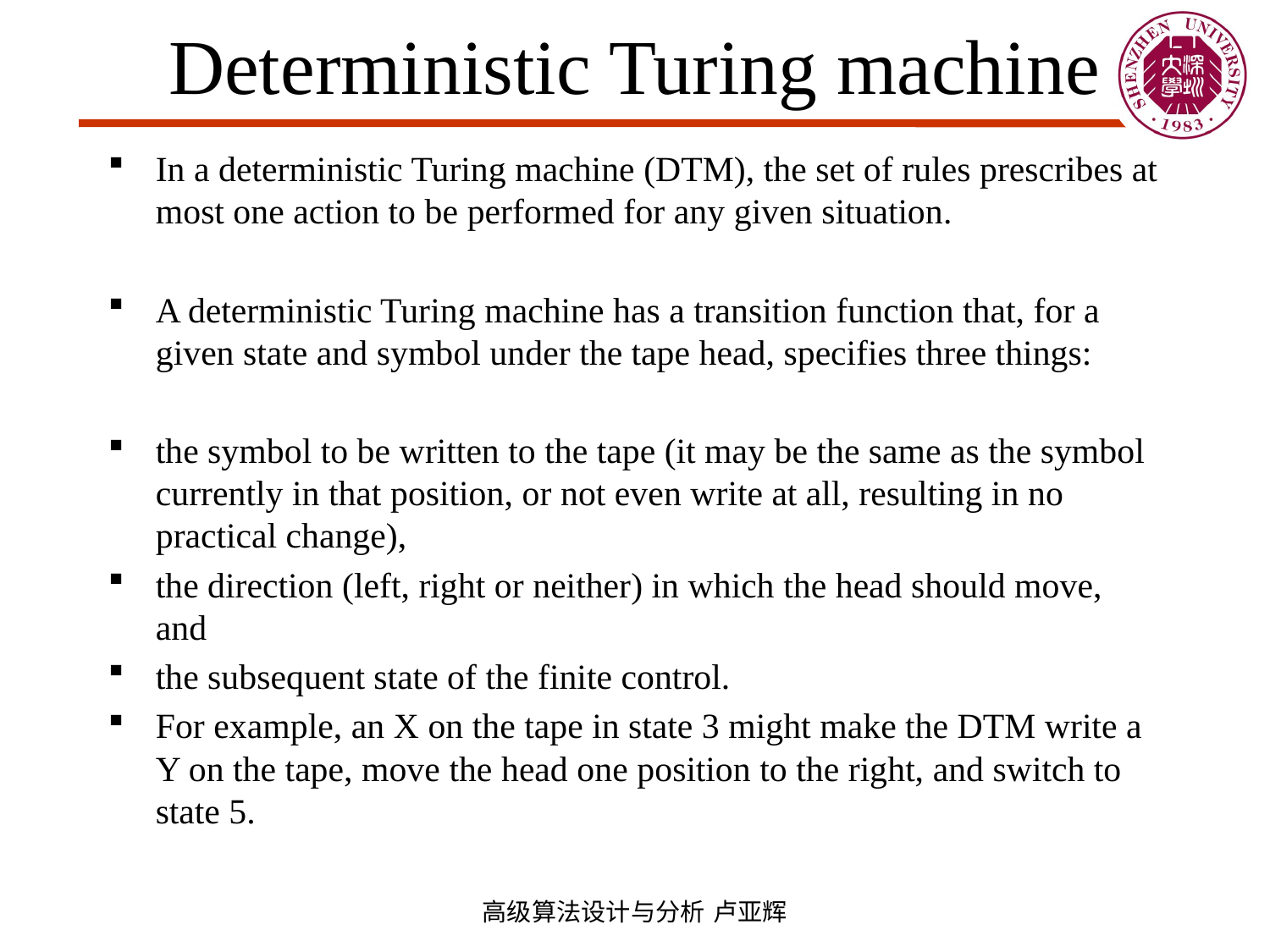

# Deterministic Turing machine
In a deterministic Turing machine (DTM), the set of rules prescribes at most one action to be performed for any given situation.

A deterministic Turing machine has a transition function that, for a given state and symbol under the tape head, specifies three things:

the symbol to be written to the tape (it may be the same as the symbol currently in that position, or not even write at all, resulting in no practical change),
the direction (left, right or neither) in which the head should move, and
the subsequent state of the finite control.
For example, an X on the tape in state 3 might make the DTM write a Y on the tape, move the head one position to the right, and switch to state 5.
57
高级算法设计与分析 卢亚辉